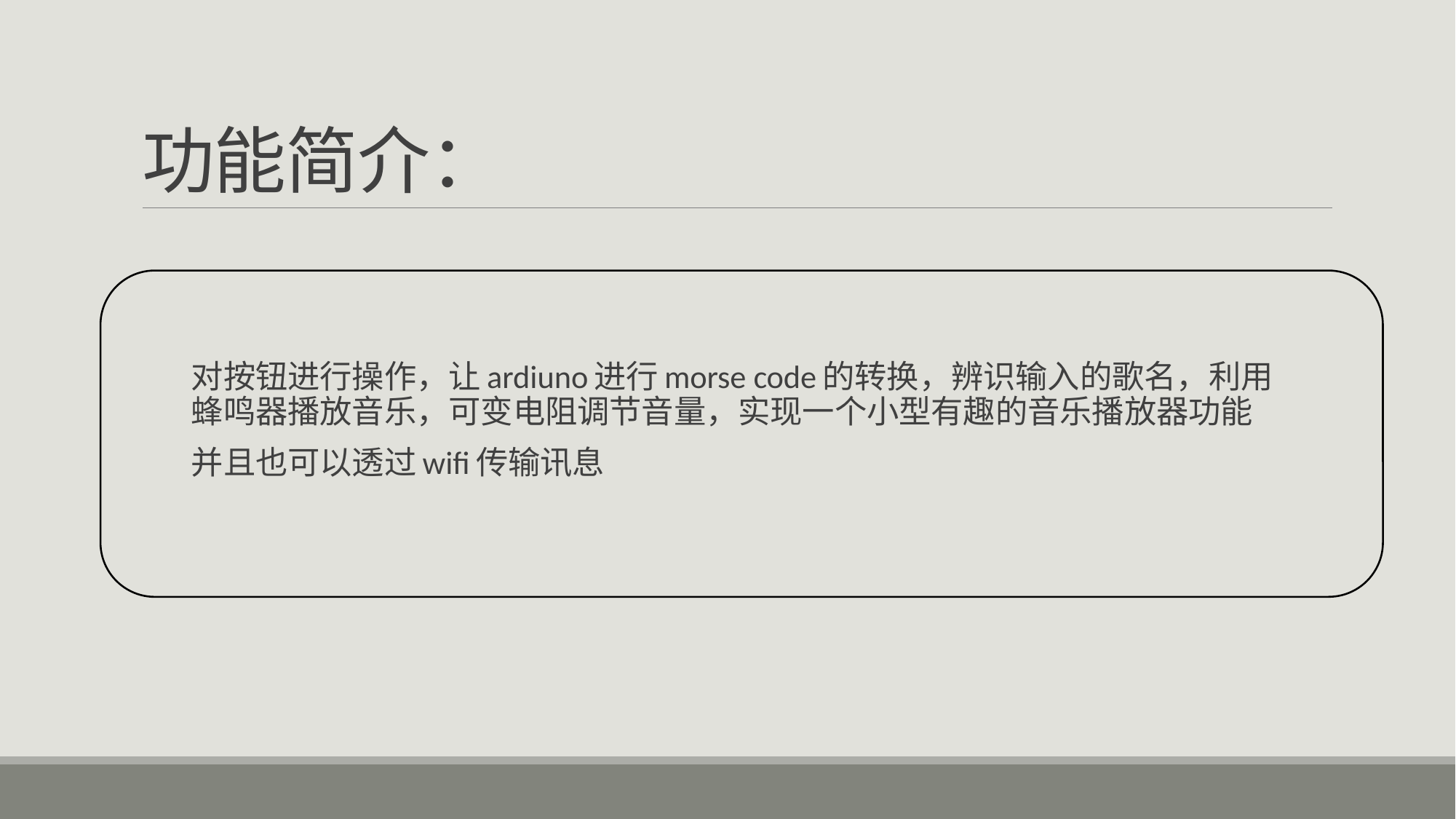

# 功能简介：

对按钮进行操作，让ardiuno进行morse code的转换，辨识输入的歌名，利用蜂鸣器播放音乐，可变电阻调节音量，实现一个小型有趣的音乐播放器功能
并且也可以透过wifi传输讯息